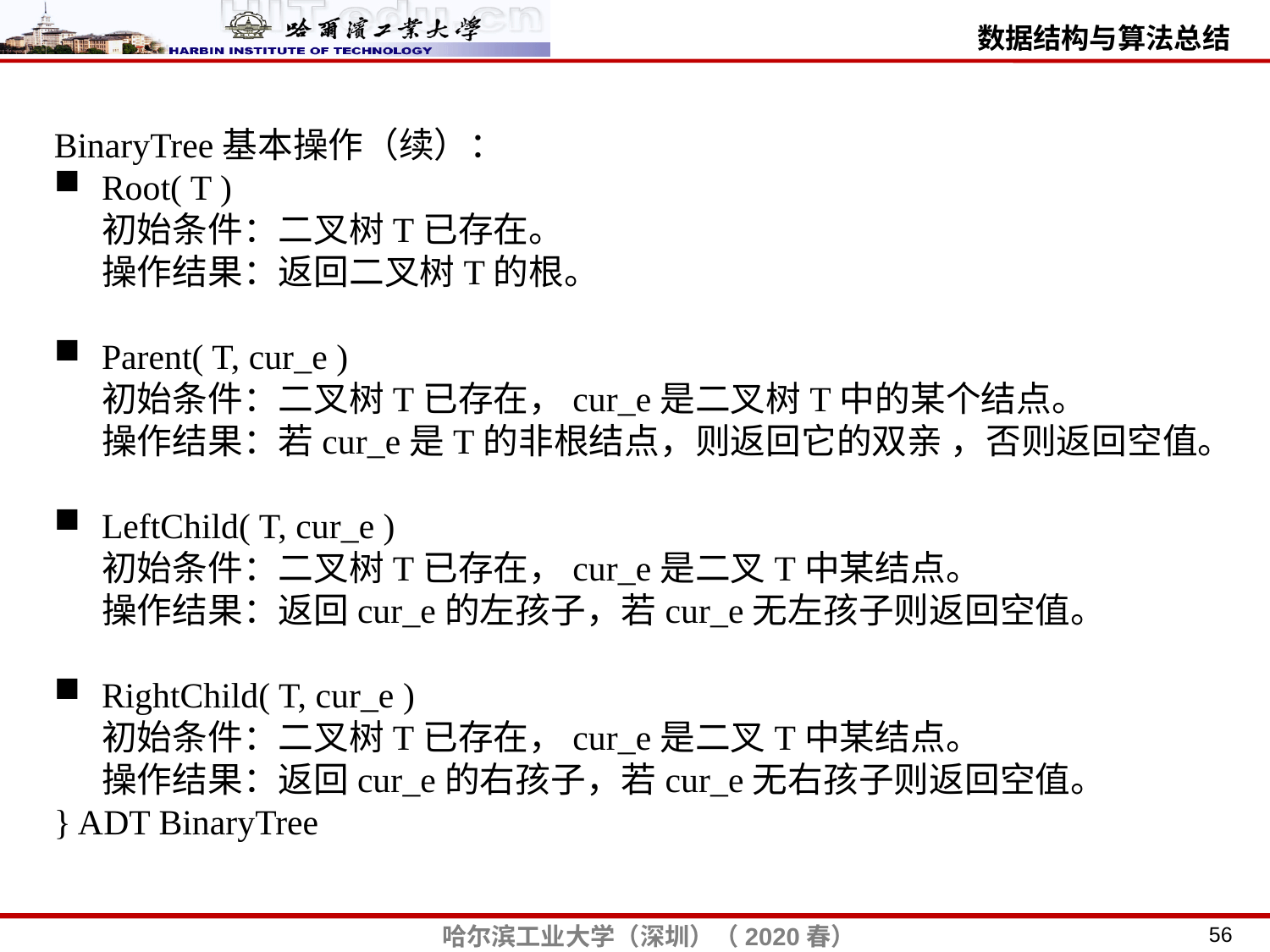

BinaryTree基本操作（续）：
Root( T )
     初始条件：二叉树T已存在。
     操作结果：返回二叉树T的根。

Parent( T, cur_e )
     初始条件：二叉树T已存在，cur_e是二叉树T中的某个结点。
     操作结果：若cur_e是T的非根结点，则返回它的双亲 ，否则返回空值。

LeftChild( T, cur_e )
     初始条件：二叉树T已存在，cur_e是二叉T中某结点。
     操作结果：返回cur_e的左孩子，若cur_e无左孩子则返回空值。

RightChild( T, cur_e )
     初始条件：二叉树T已存在，cur_e是二叉T中某结点。
     操作结果：返回cur_e的右孩子，若cur_e无右孩子则返回空值。
} ADT BinaryTree